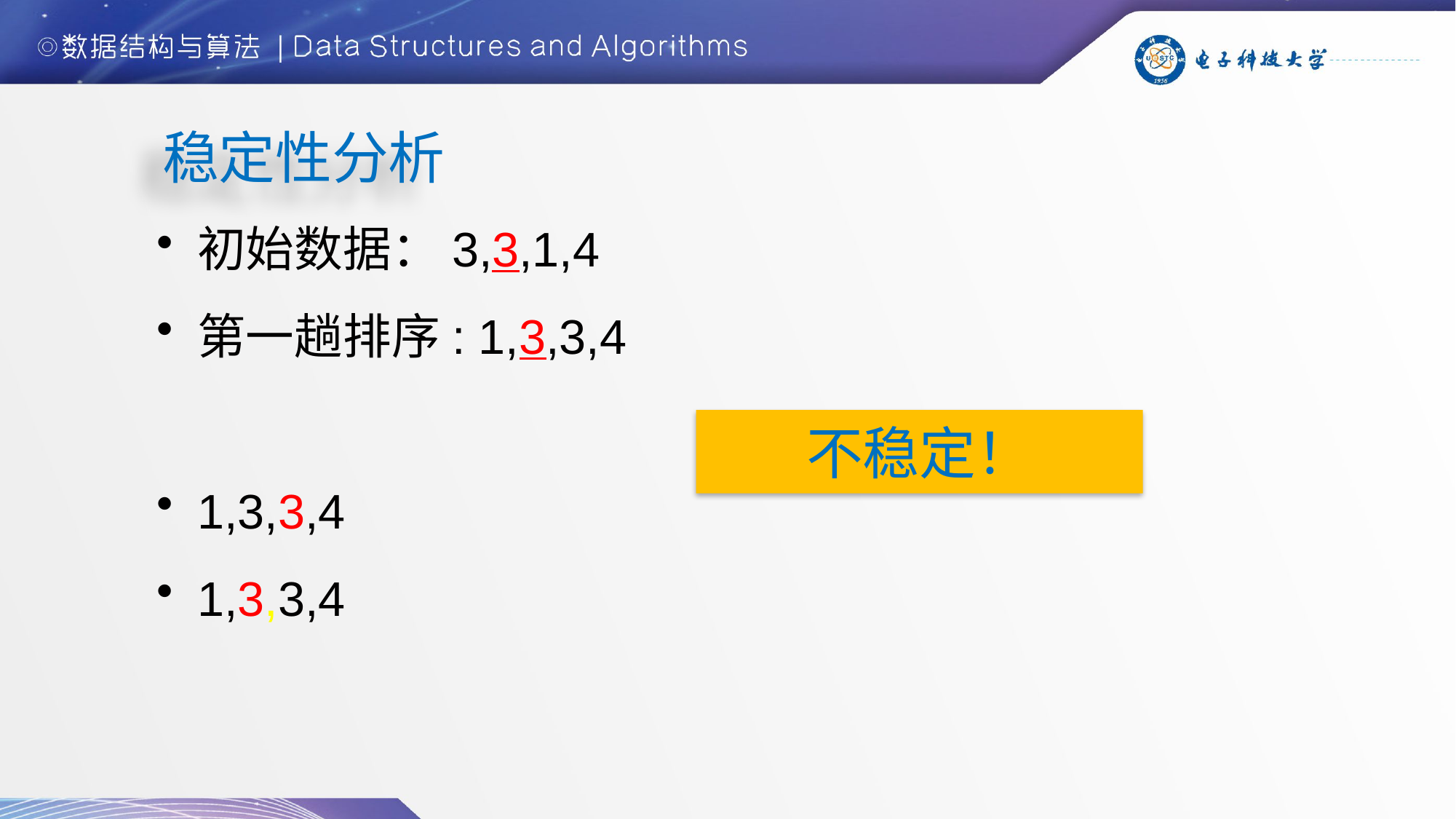

# 稳定性分析
初始数据：3,3,1,4
第一趟排序: 1,3,3,4

1,3,3,4
1,3,3,4
不稳定！